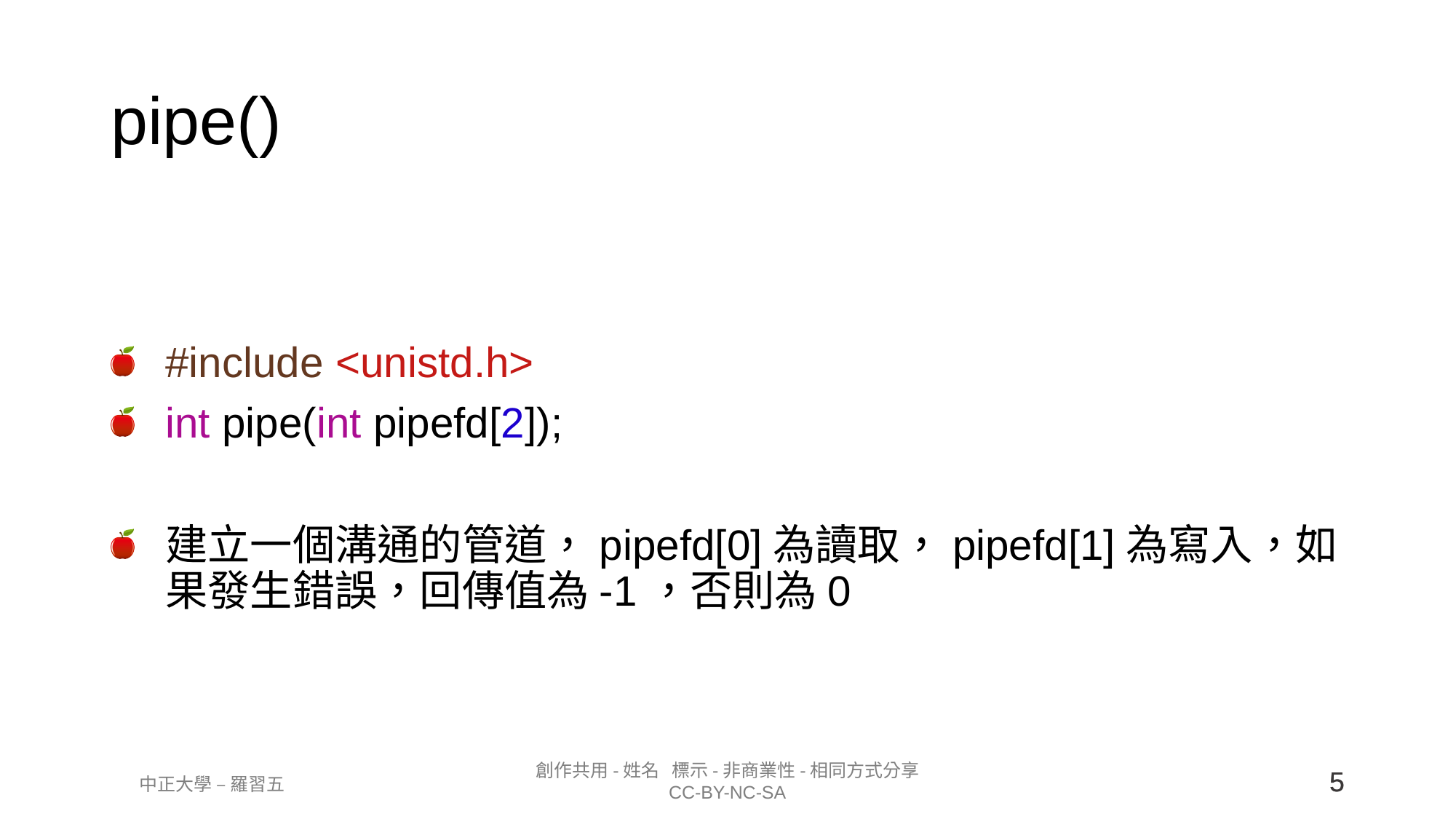

# pipe()
#include <unistd.h>
int pipe(int pipefd[2]);

建立一個溝通的管道，pipefd[0]為讀取，pipefd[1]為寫入，如果發生錯誤，回傳值為-1，否則為0